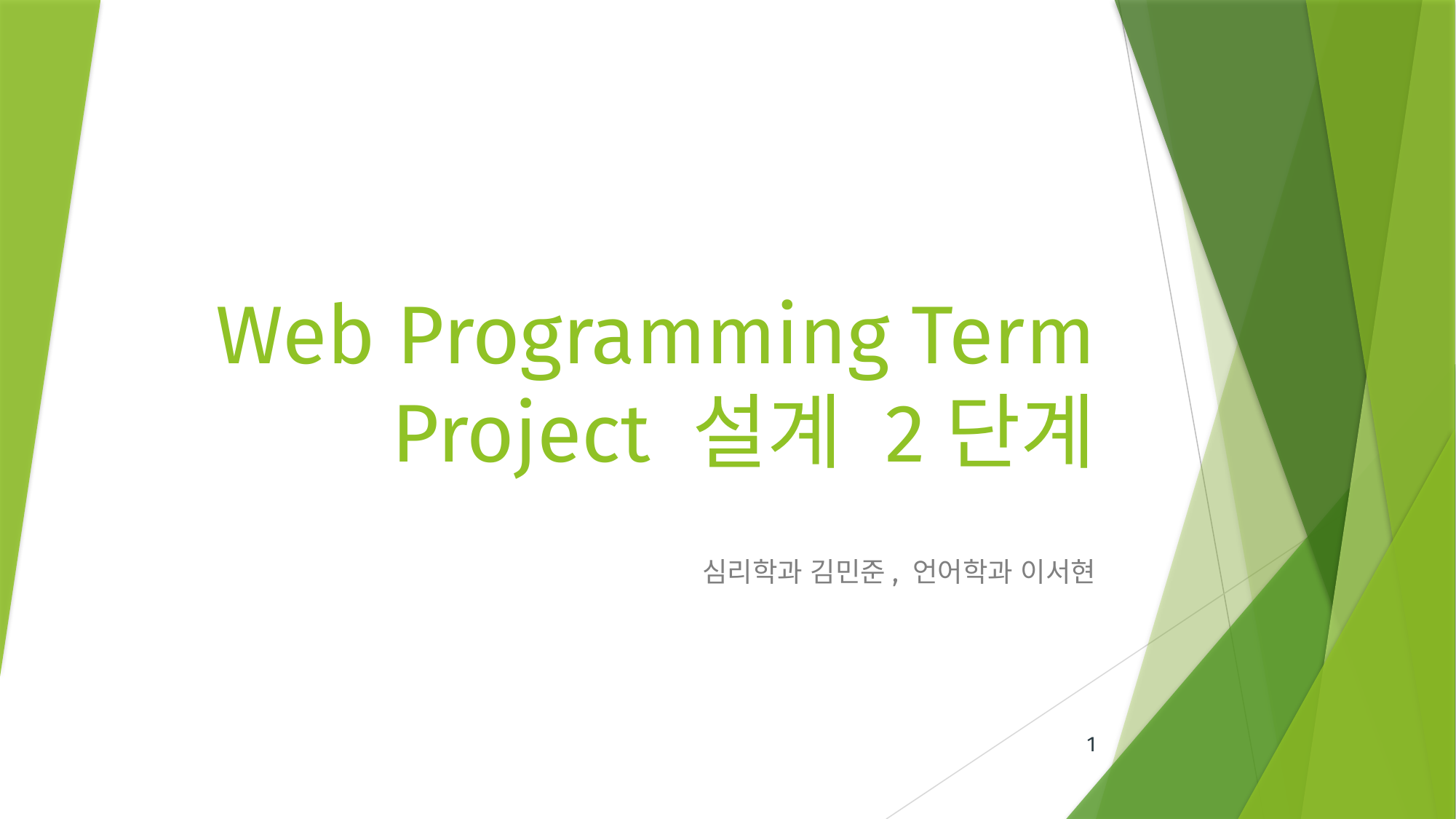

# Web Programming Term Project 설계 2단계
심리학과 김민준, 언어학과 이서현
1